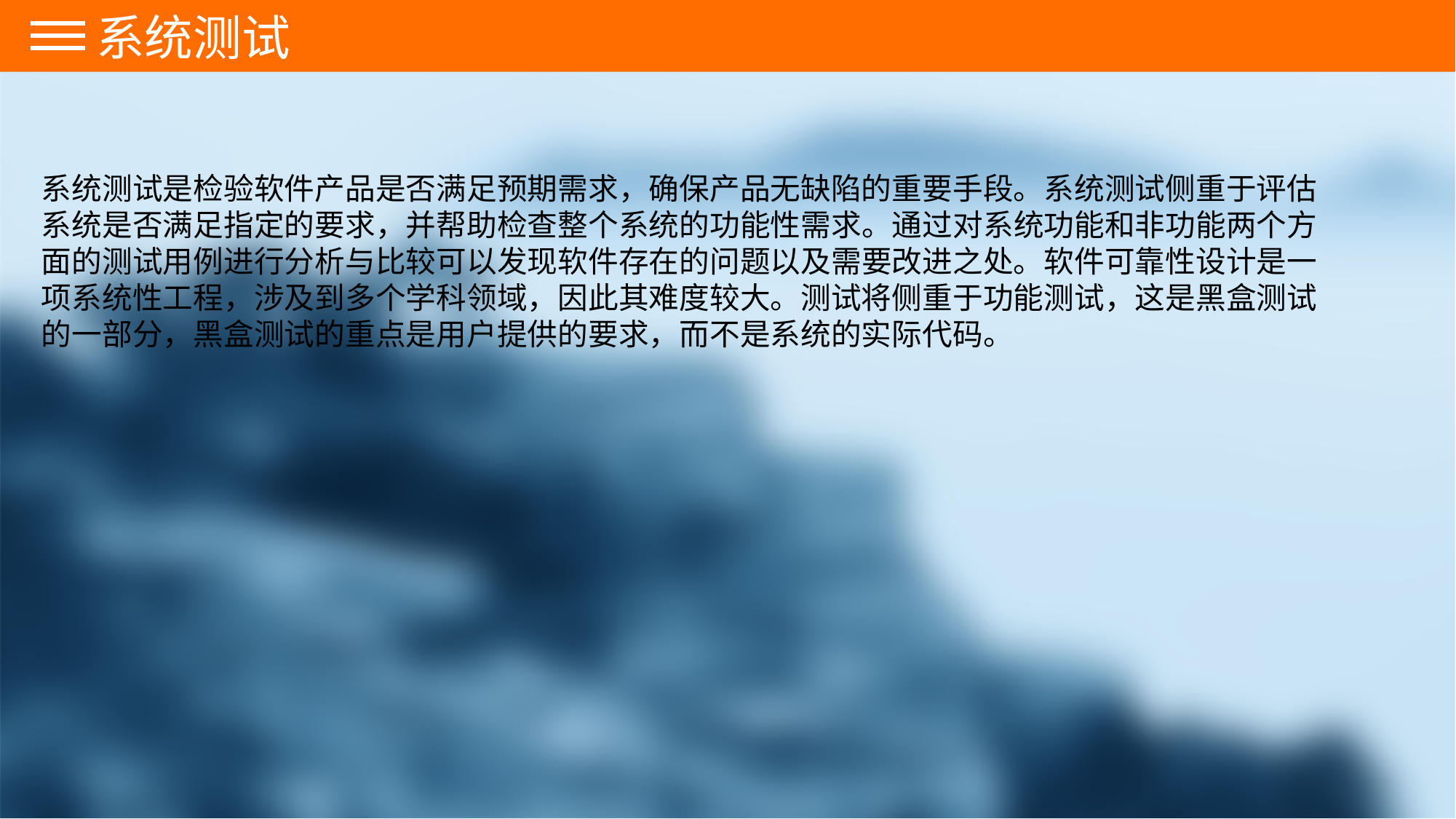

系统测试
系统测试是检验软件产品是否满足预期需求，确保产品无缺陷的重要手段。系统测试侧重于评估系统是否满足指定的要求，并帮助检查整个系统的功能性需求。通过对系统功能和非功能两个方面的测试用例进行分析与比较可以发现软件存在的问题以及需要改进之处。软件可靠性设计是一项系统性工程，涉及到多个学科领域，因此其难度较大。测试将侧重于功能测试，这是黑盒测试的一部分，黑盒测试的重点是用户提供的要求，而不是系统的实际代码。